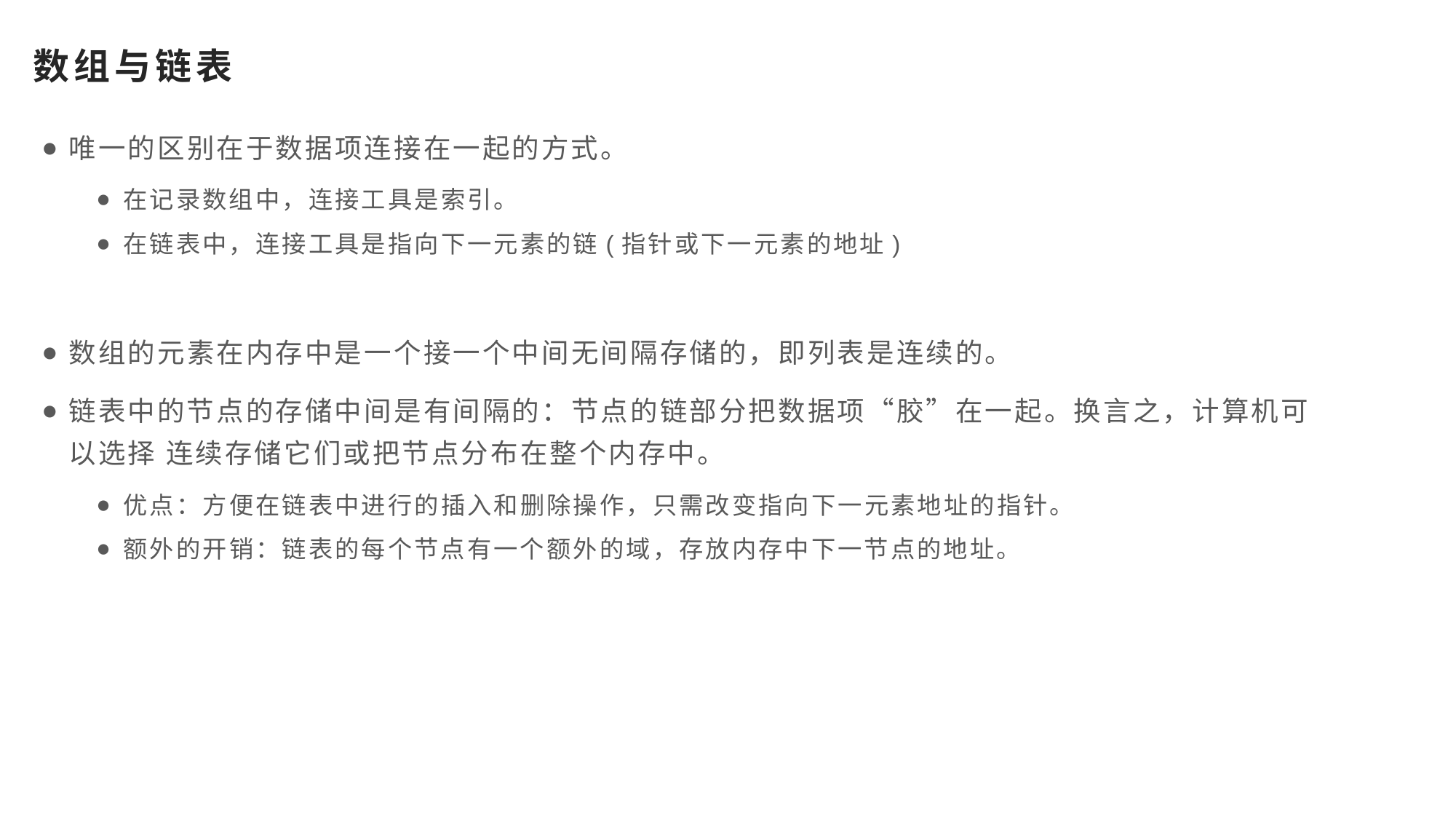

# 数组与链表
唯一的区别在于数据项连接在一起的方式。
在记录数组中，连接工具是索引。
在链表中，连接工具是指向下一元素的链(指针或下一元素的地址)

数组的元素在内存中是一个接一个中间无间隔存储的，即列表是连续的。
链表中的节点的存储中间是有间隔的：节点的链部分把数据项“胶”在一起。换言之，计算机可以选择 连续存储它们或把节点分布在整个内存中。
优点：方便在链表中进行的插入和删除操作，只需改变指向下一元素地址的指针。
额外的开销：链表的每个节点有一个额外的域，存放内存中下一节点的地址。